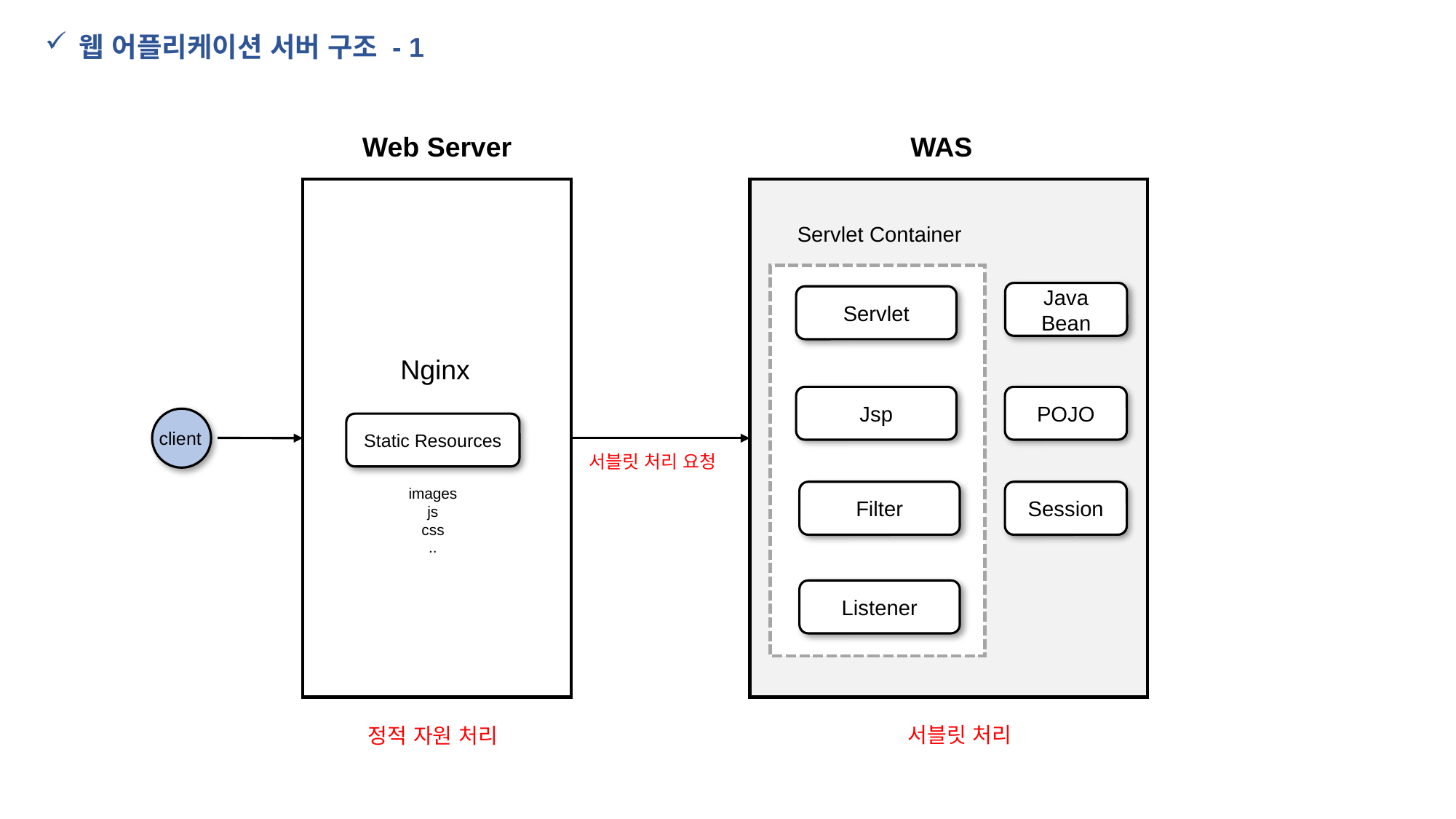

웹 어플리케이션 서버 구조 - 1
Web Server
WAS

Servlet Container

Java Bean
Servlet
Nginx
Jsp
POJO

client
Static Resources
서블릿 처리 요청
images
js
css
..
Session
Filter
Listener
서블릿 처리
정적 자원 처리